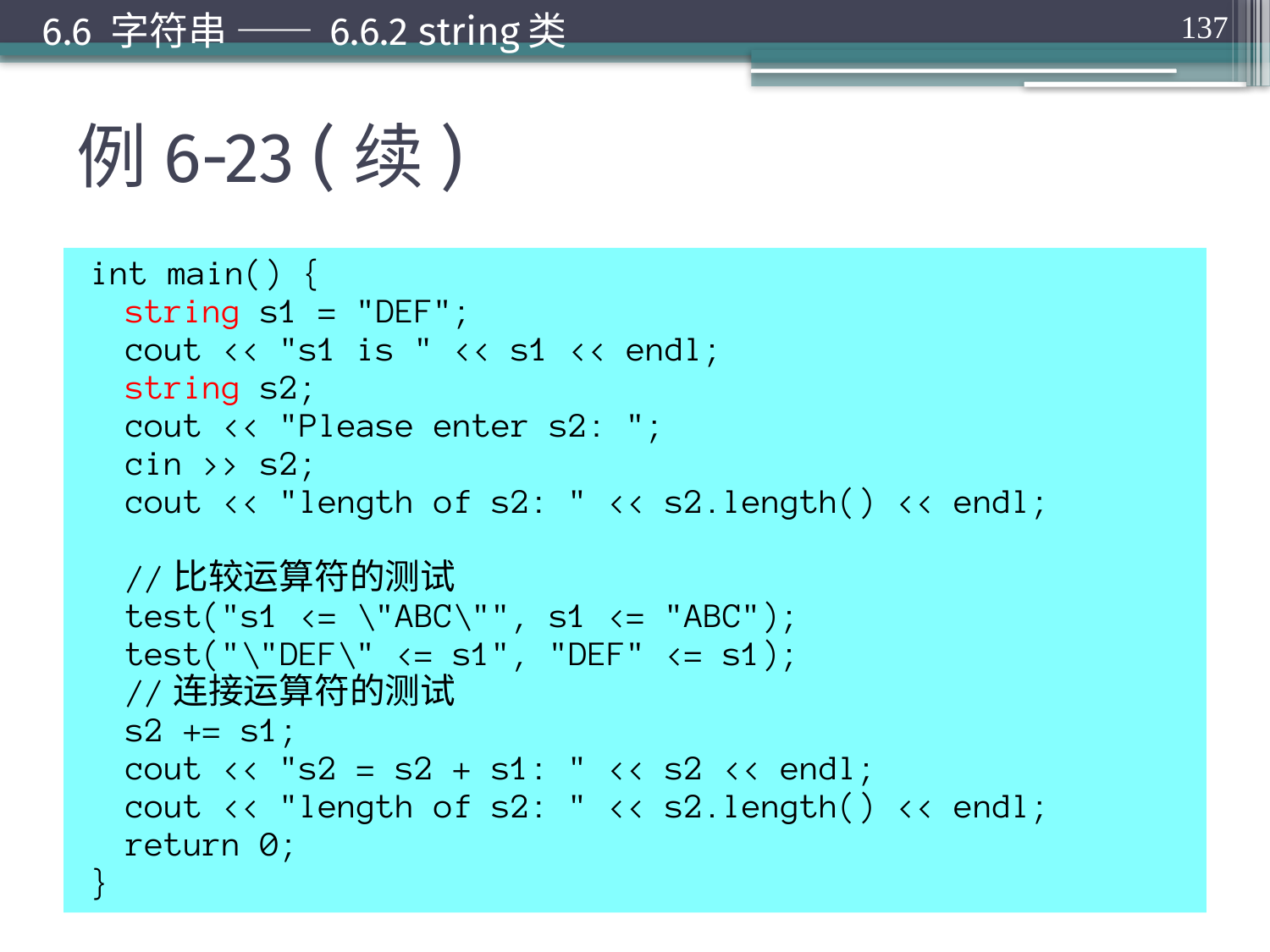

6.6 字符串 —— 6.6.2 string类
137
# 例6-23 (续)
int main() {
	string s1 = "DEF";
	cout << "s1 is " << s1 << endl;
	string s2;
	cout << "Please enter s2: ";
	cin >> s2;
	cout << "length of s2: " << s2.length() << endl;

	//比较运算符的测试
	test("s1 <= \"ABC\"", s1 <= "ABC");
	test("\"DEF\" <= s1", "DEF" <= s1);
	//连接运算符的测试
	s2 += s1;
	cout << "s2 = s2 + s1: " << s2 << endl;
	cout << "length of s2: " << s2.length() << endl;
	return 0;
}